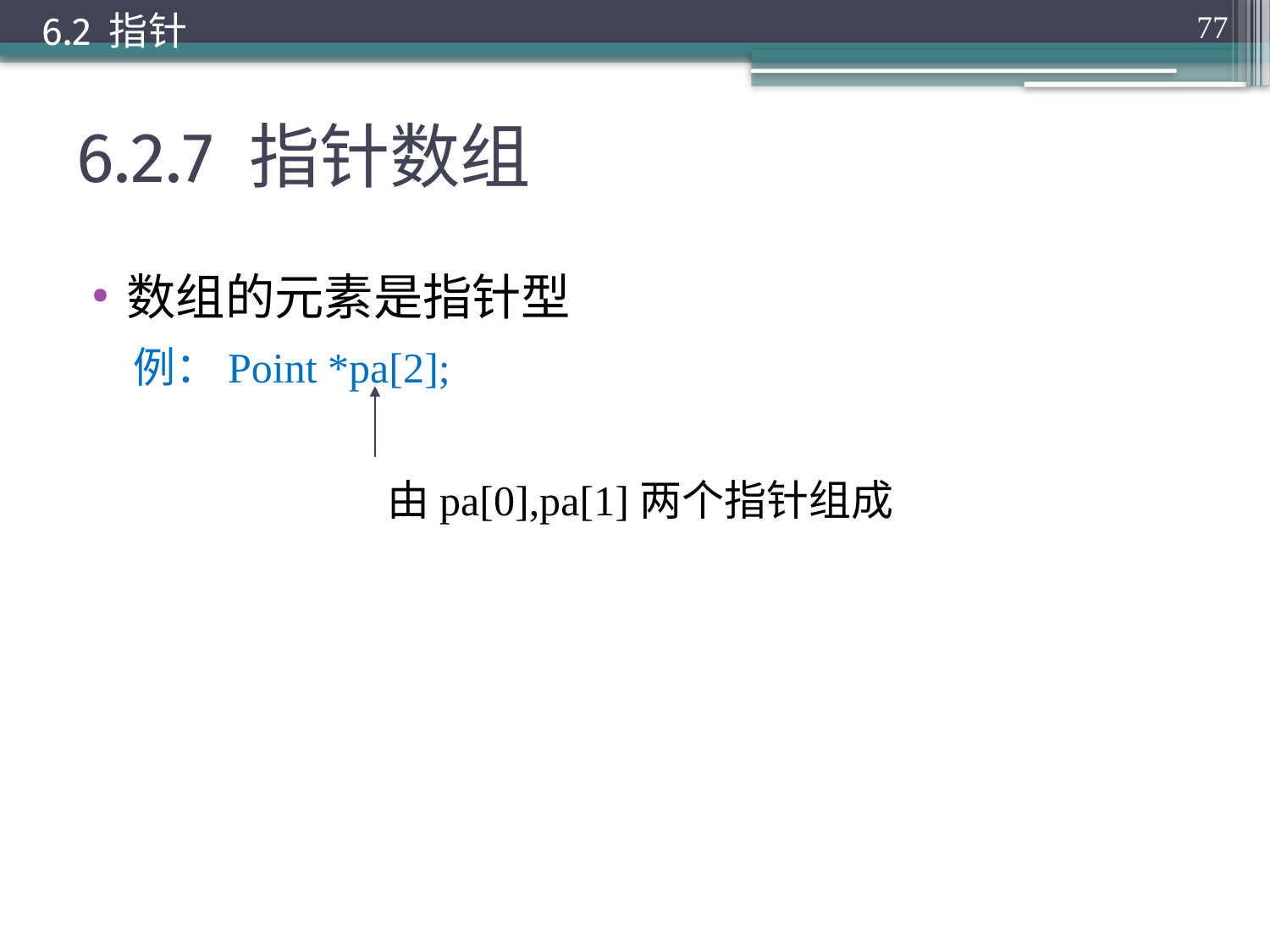

6.2 指针
77
# 6.2.7 指针数组
数组的元素是指针型
例：Point *pa[2];

		由pa[0],pa[1]两个指针组成